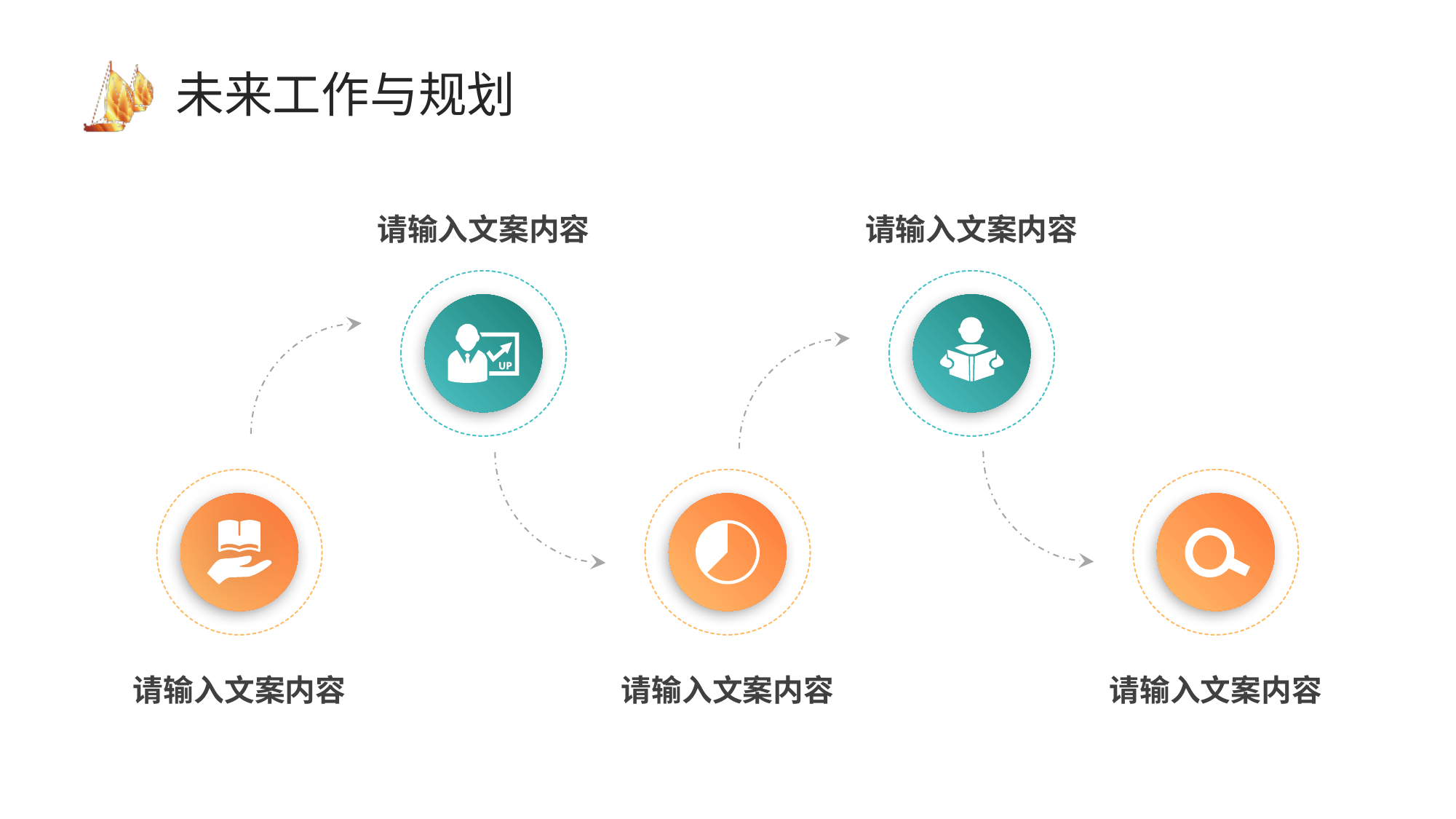

# 未来工作与规划
请输入文案内容

请输入文案内容

请输入文案内容

请输入文案内容

请输入文案内容